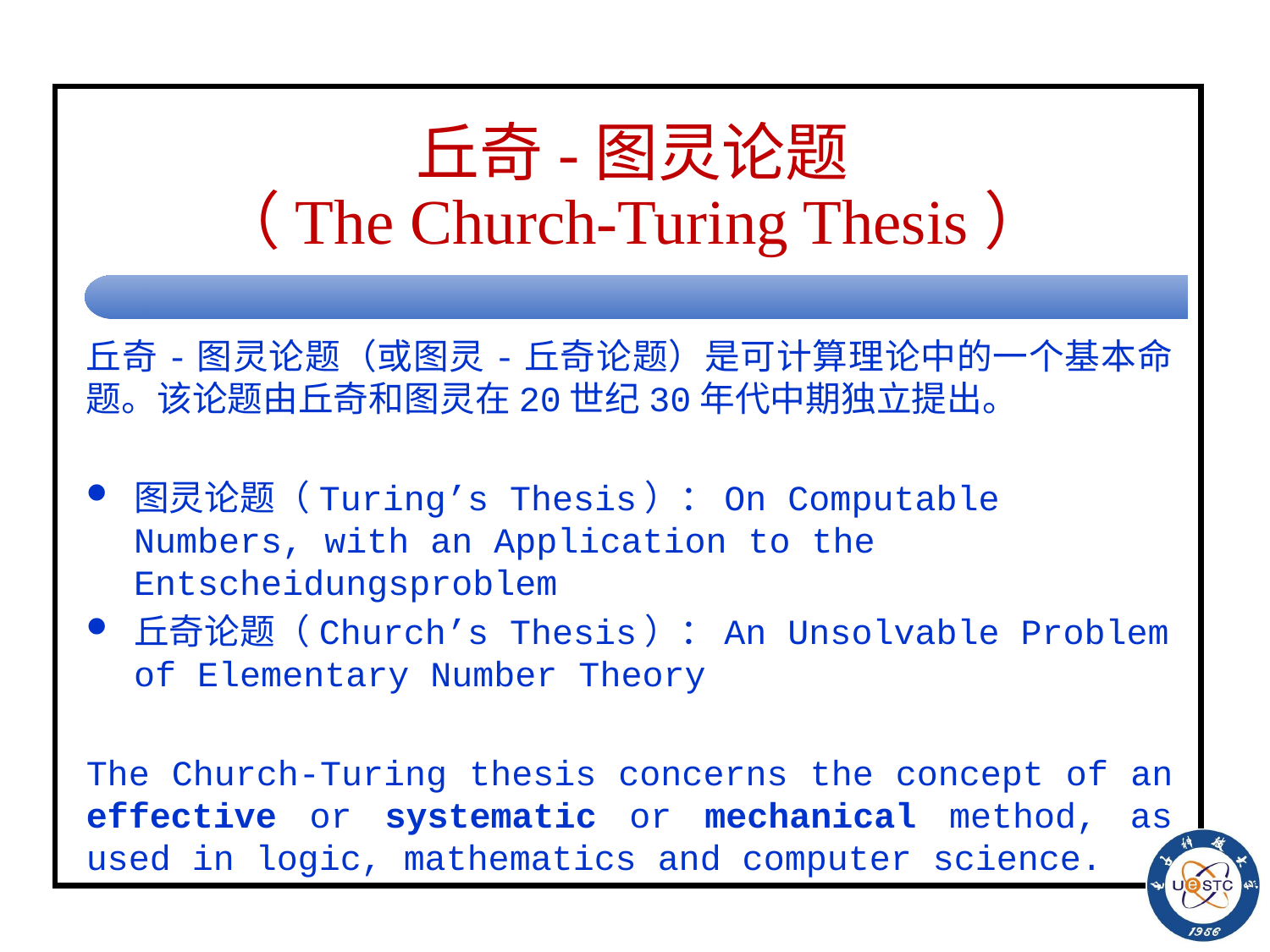

# 丘奇-图灵论题 （The Church-Turing Thesis）
丘奇-图灵论题（或图灵-丘奇论题）是可计算理论中的一个基本命题。该论题由丘奇和图灵在20世纪30年代中期独立提出。

图灵论题（Turing’s Thesis）：On Computable Numbers, with an Application to the Entscheidungsproblem
丘奇论题（Church’s Thesis）：An Unsolvable Problem of Elementary Number Theory

The Church-Turing thesis concerns the concept of an effective or systematic or mechanical method, as used in logic, mathematics and computer science.